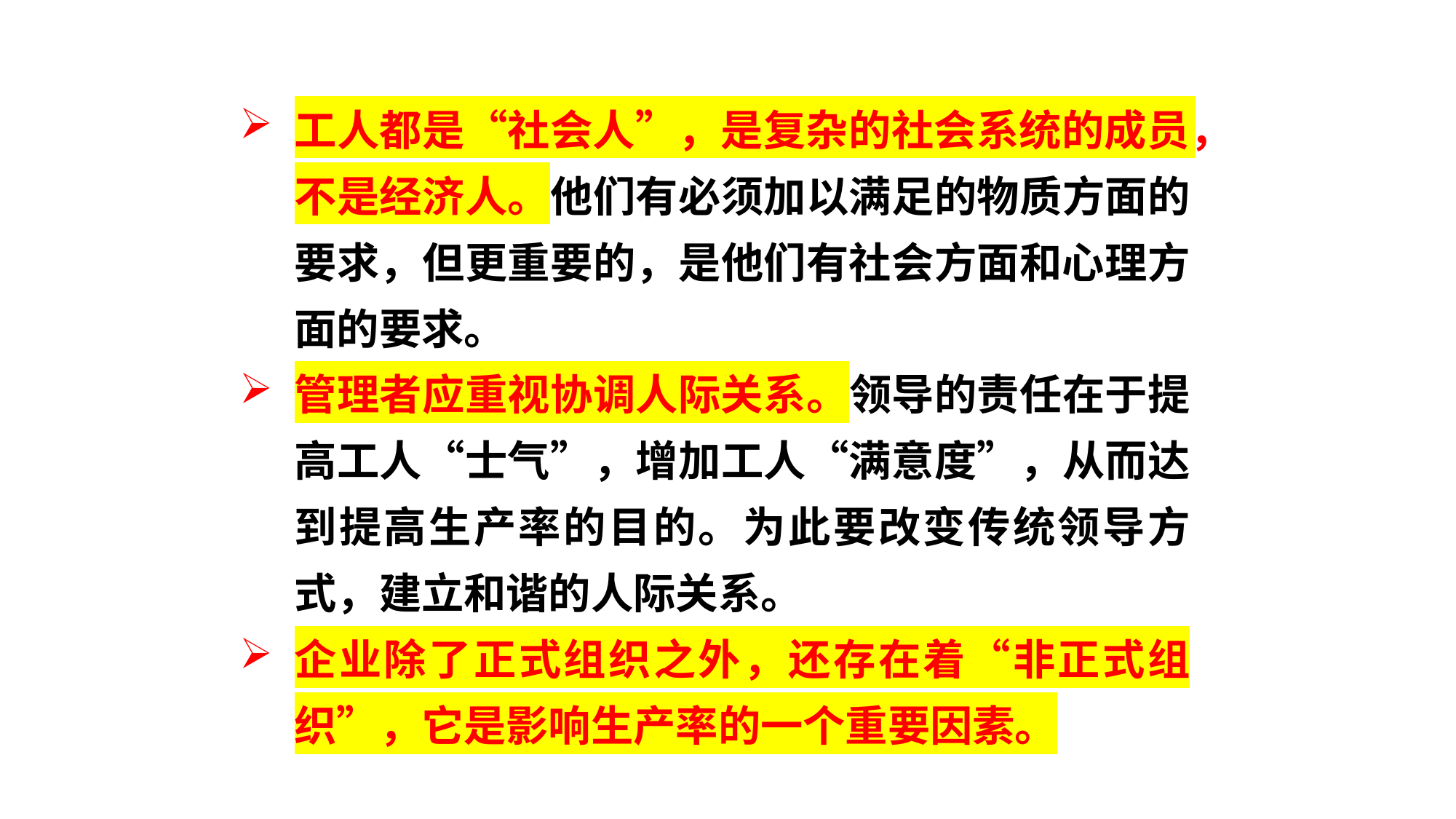

工人都是“社会人”，是复杂的社会系统的成员，不是经济人。他们有必须加以满足的物质方面的要求，但更重要的，是他们有社会方面和心理方面的要求。
管理者应重视协调人际关系。领导的责任在于提高工人“士气”，增加工人“满意度”，从而达到提高生产率的目的。为此要改变传统领导方式，建立和谐的人际关系。
企业除了正式组织之外，还存在着“非正式组织”，它是影响生产率的一个重要因素。